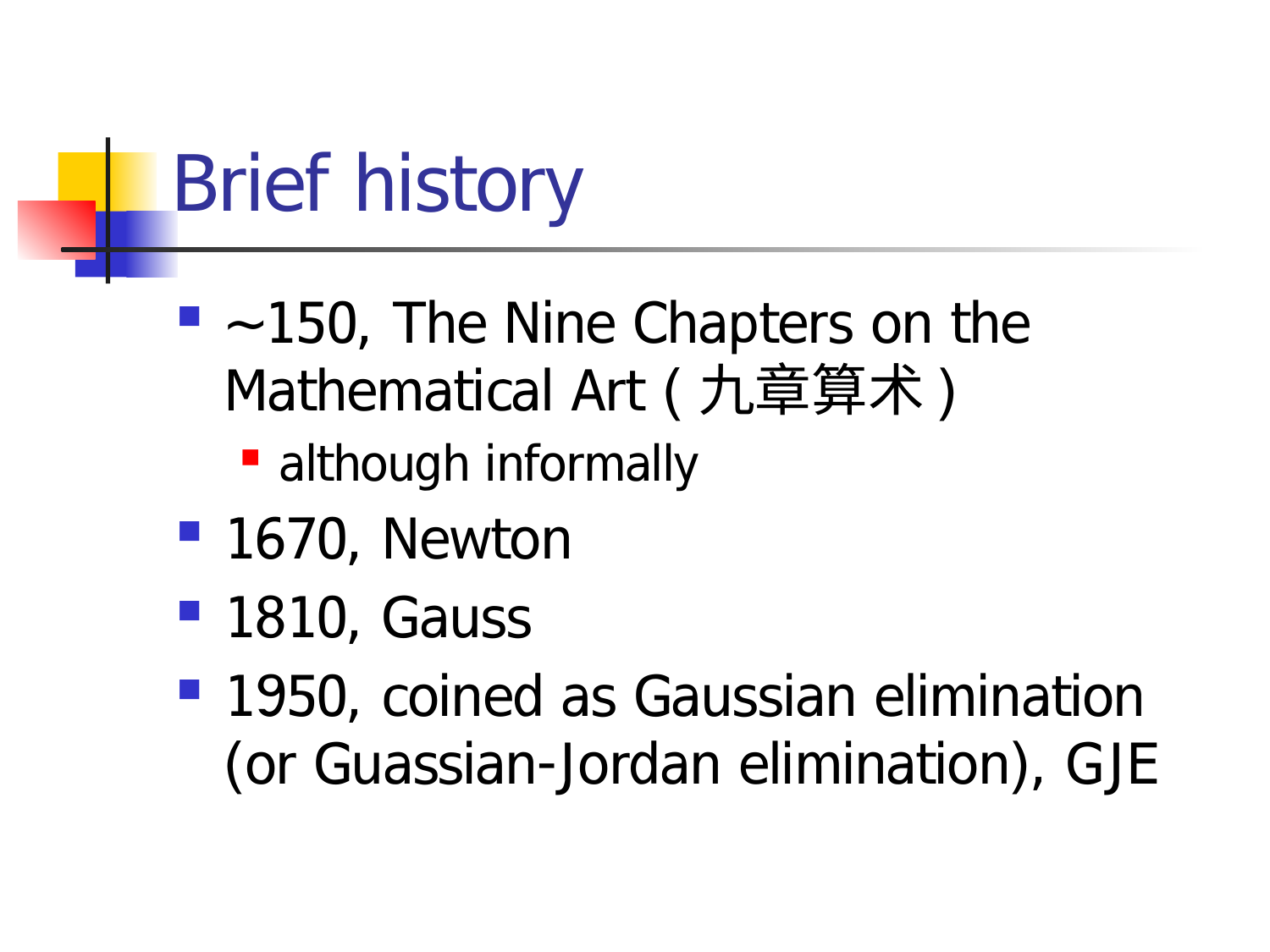

# Brief history
~150, The Nine Chapters on the Mathematical Art (九章算术)
although informally
1670, Newton
1810, Gauss
1950, coined as Gaussian elimination (or Guassian-Jordan elimination), GJE